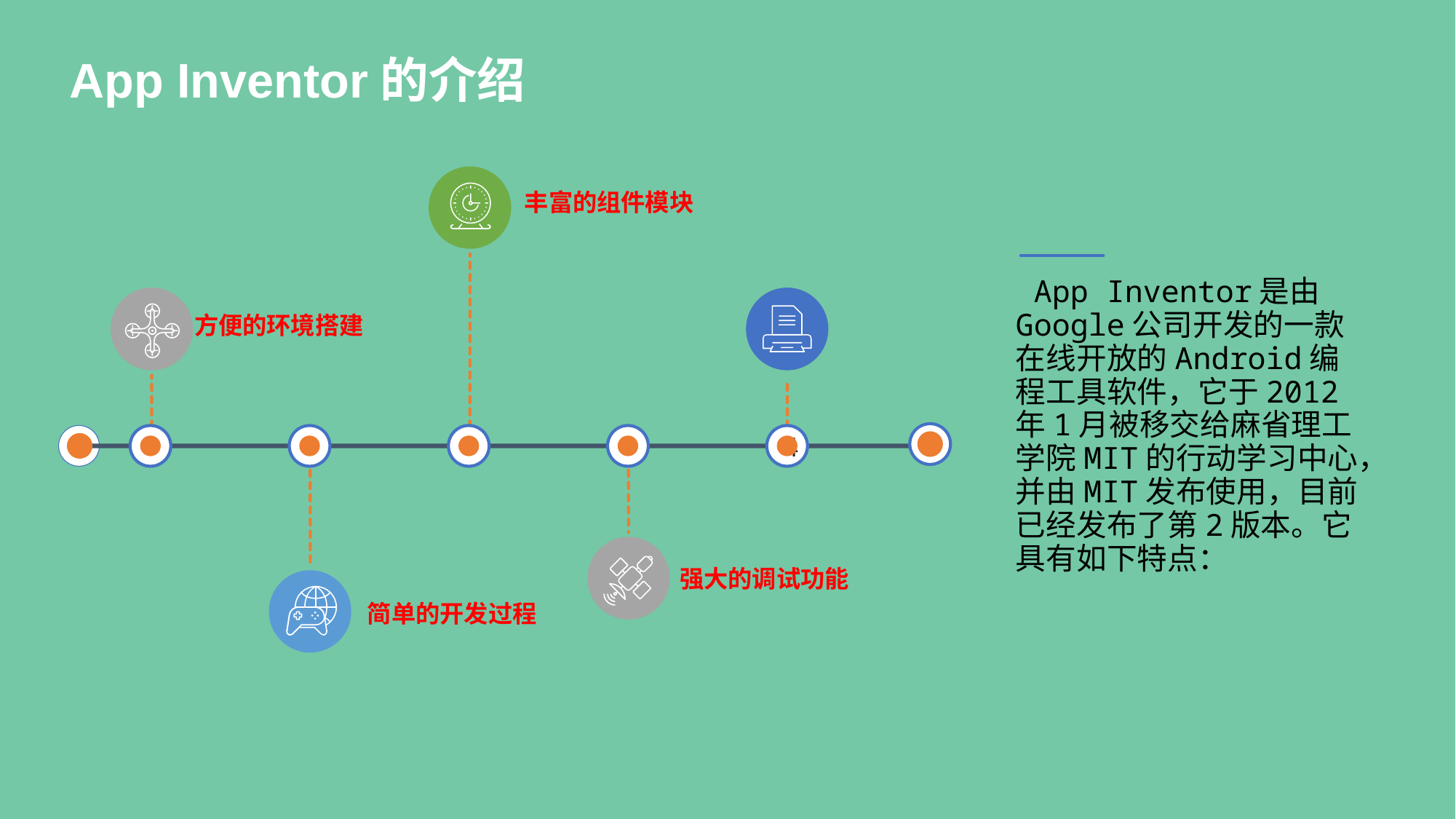

App Inventor的介绍

丰富的组件模块

方便的环境搭建

4

强大的调试功能

简单的开发过程
 App Inventor是由Google公司开发的一款在线开放的Android编程工具软件，它于2012年1月被移交给麻省理工学院MIT的行动学习中心，并由MIT发布使用，目前已经发布了第2版本。它具有如下特点：